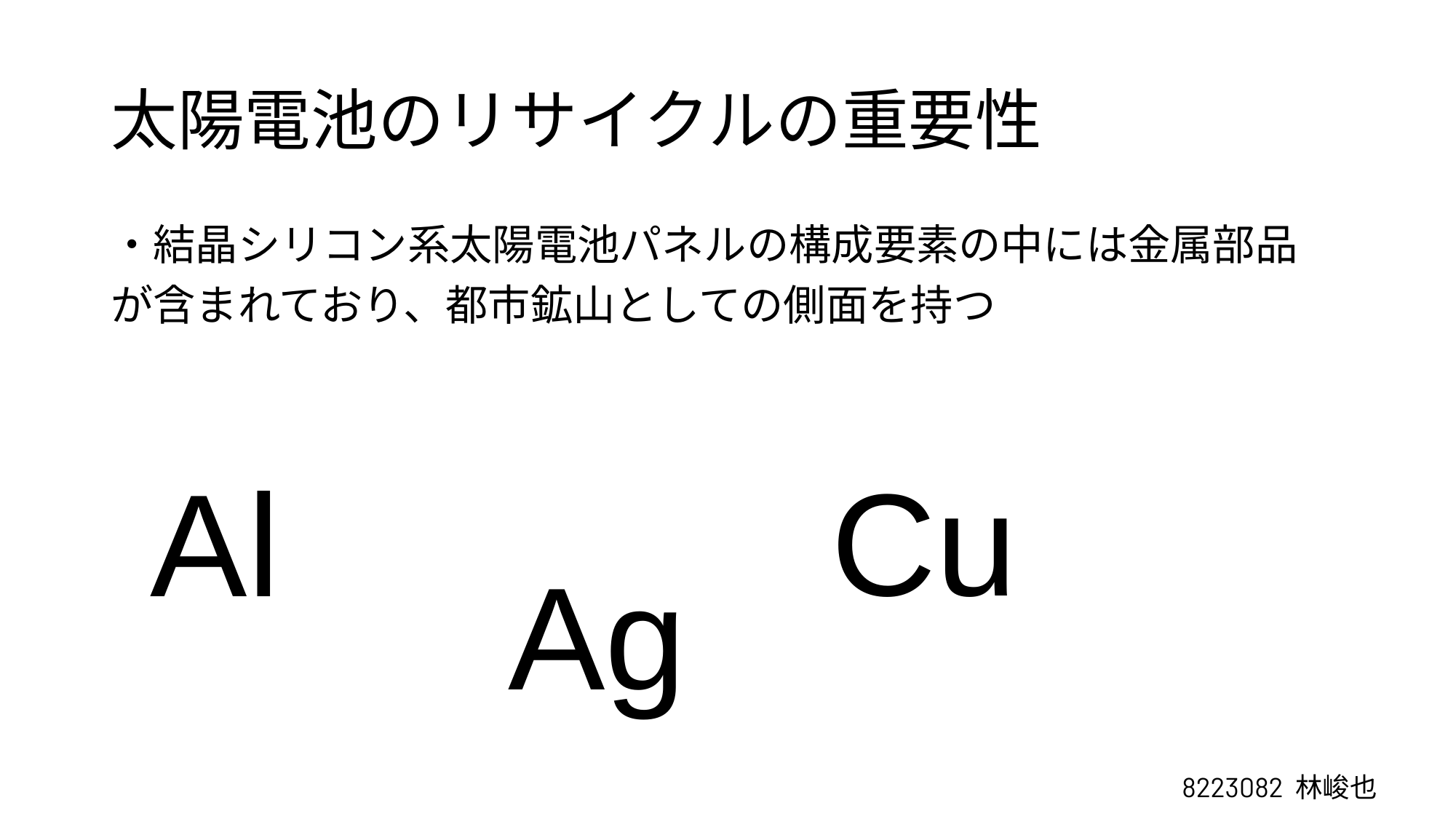

# 太陽電池のリサイクルの重要性
・結晶シリコン系太陽電池パネルの構成要素の中には金属部品
が含まれており、都市鉱山としての側面を持つ
Cu
Al
Ag
8223082 林峻也